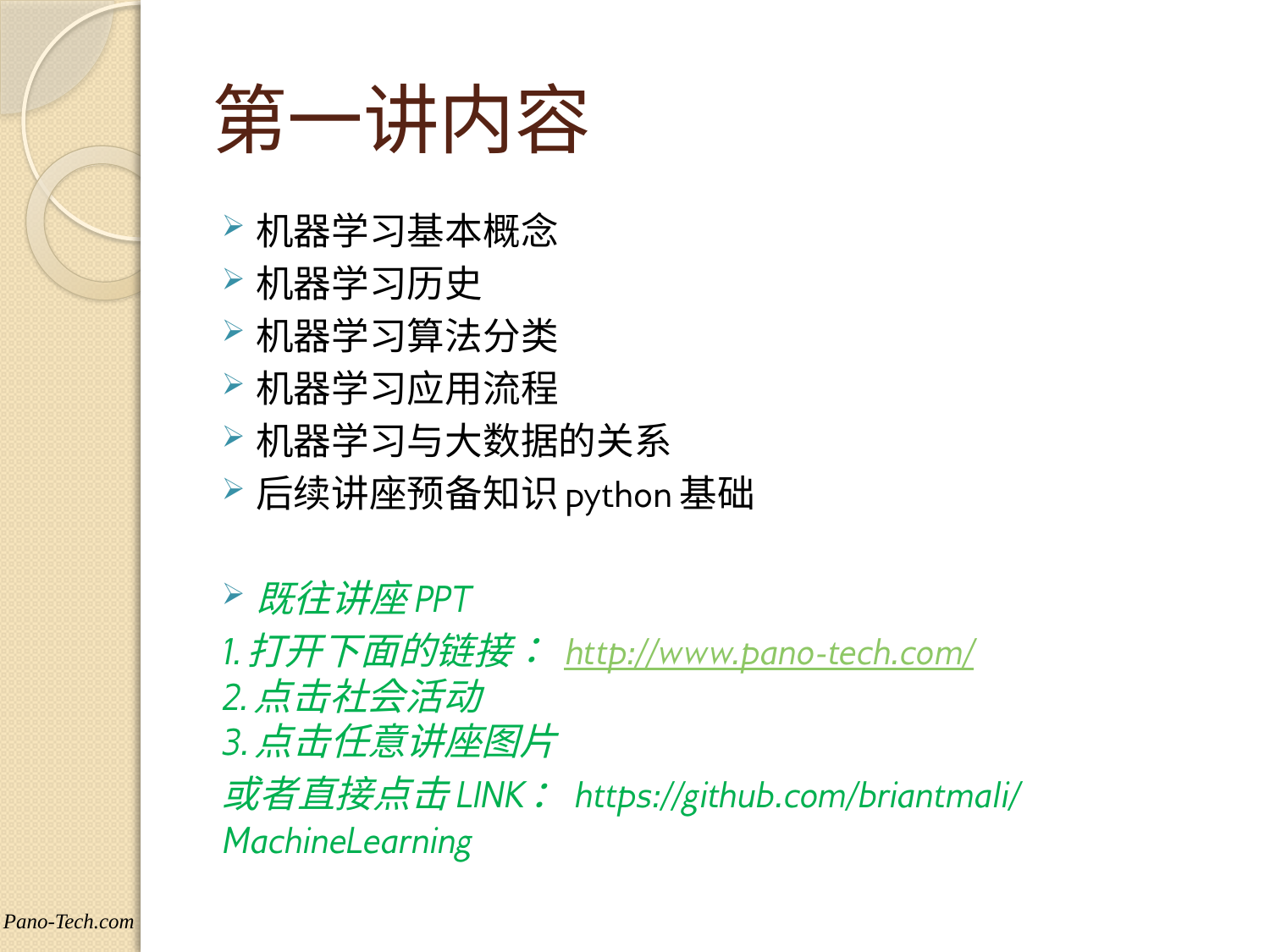

# 第一讲内容
机器学习基本概念
机器学习历史
机器学习算法分类
机器学习应用流程
机器学习与大数据的关系
后续讲座预备知识python基础

既往讲座PPT
1.打开下面的链接： http://www.pano-tech.com/ 
2.点击社会活动 
3.点击任意讲座图片
或者直接点击LINK：https://github.com/briantmali/MachineLearning
Pano-Tech.com